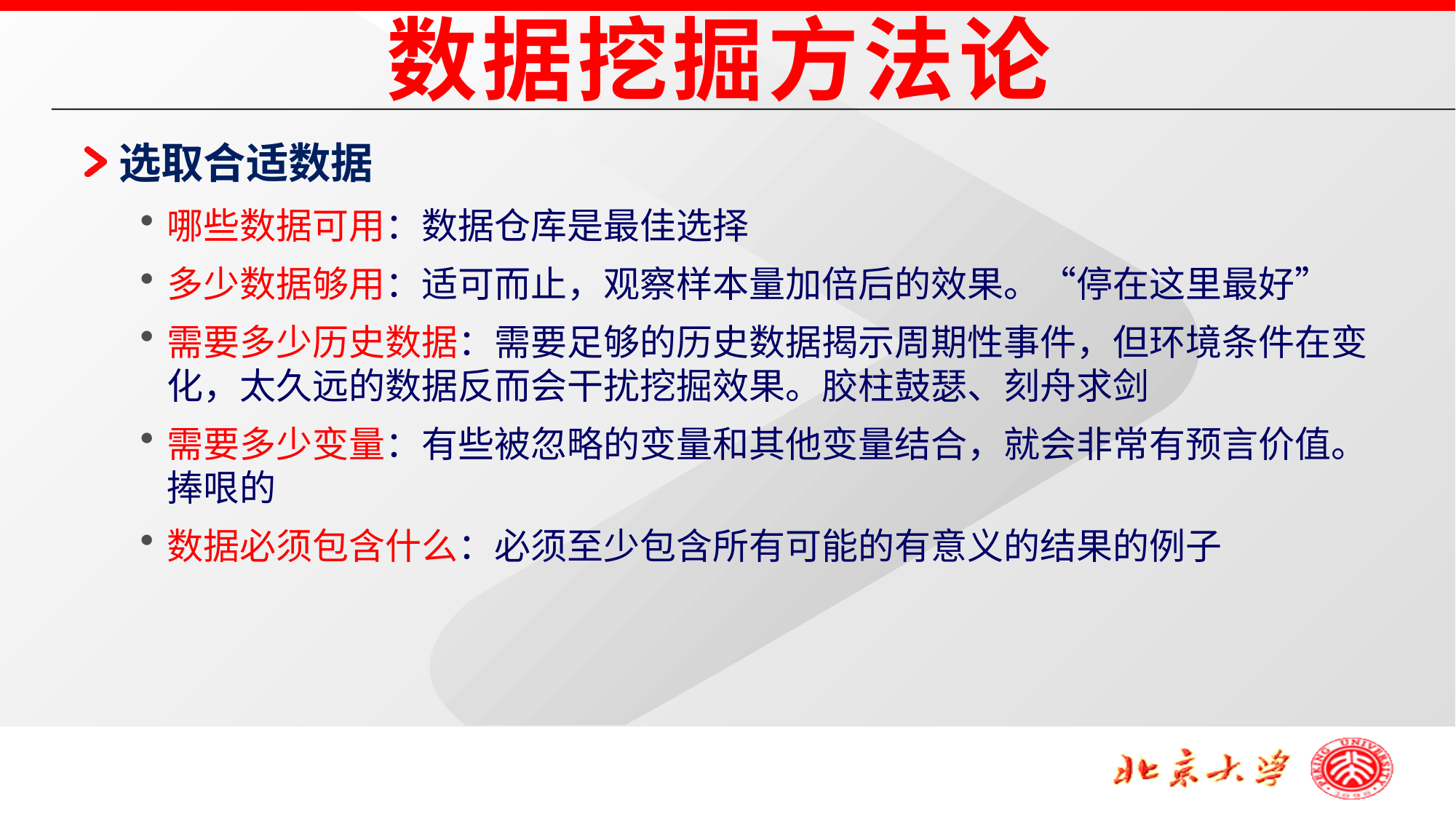

数据挖掘方法论
选取合适数据
哪些数据可用：数据仓库是最佳选择
多少数据够用：适可而止，观察样本量加倍后的效果。“停在这里最好”
需要多少历史数据：需要足够的历史数据揭示周期性事件，但环境条件在变化，太久远的数据反而会干扰挖掘效果。胶柱鼓瑟、刻舟求剑
需要多少变量：有些被忽略的变量和其他变量结合，就会非常有预言价值。捧哏的
数据必须包含什么：必须至少包含所有可能的有意义的结果的例子